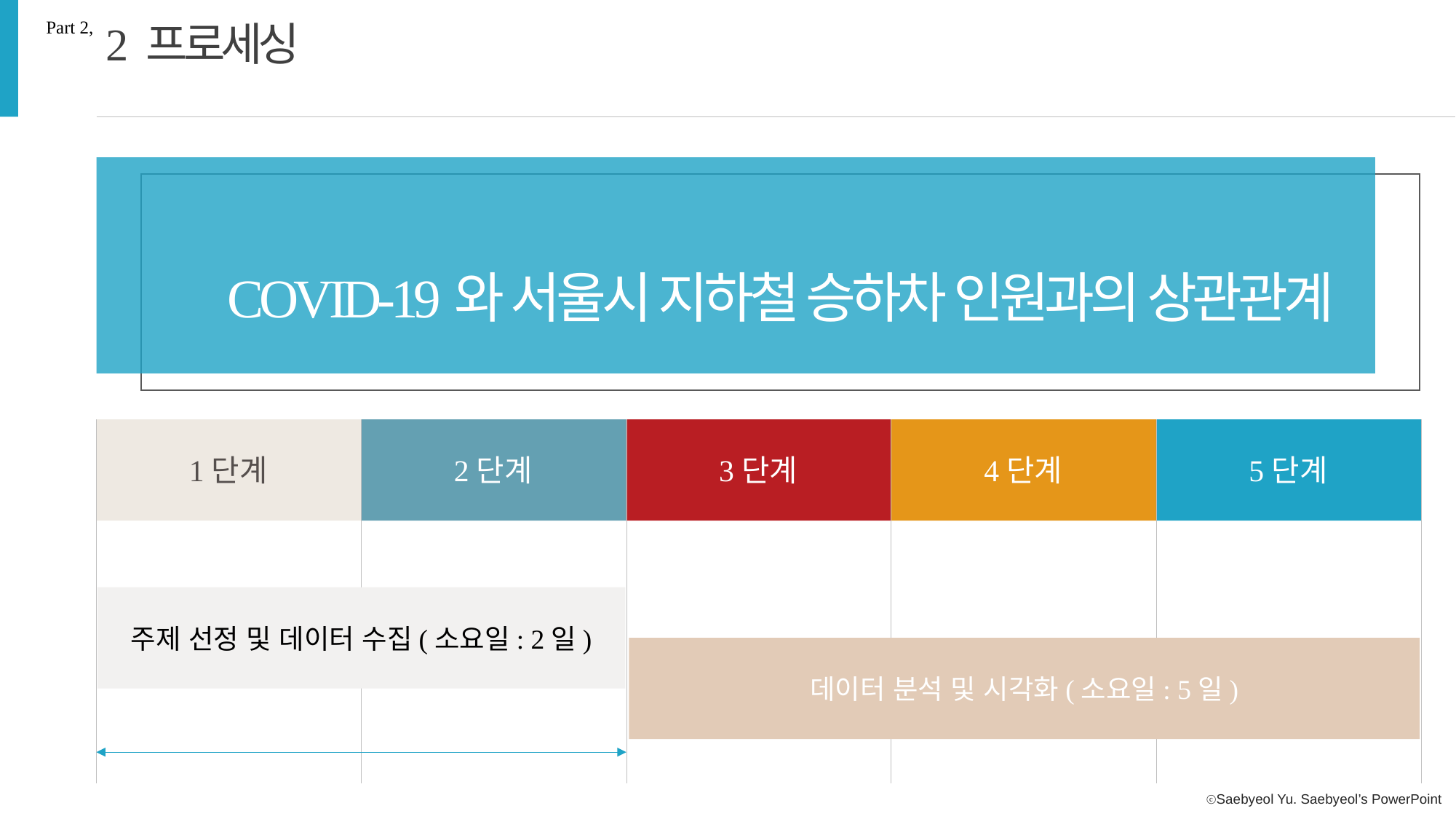

2 프로세싱
Part 2,

COVID-19와 서울시 지하철 승하차 인원과의 상관관계

1단계
2단계
3단계
4단계
5단계
주제 선정 및 데이터 수집(소요일: 2일)
데이터 분석 및 시각화(소요일: 5일)